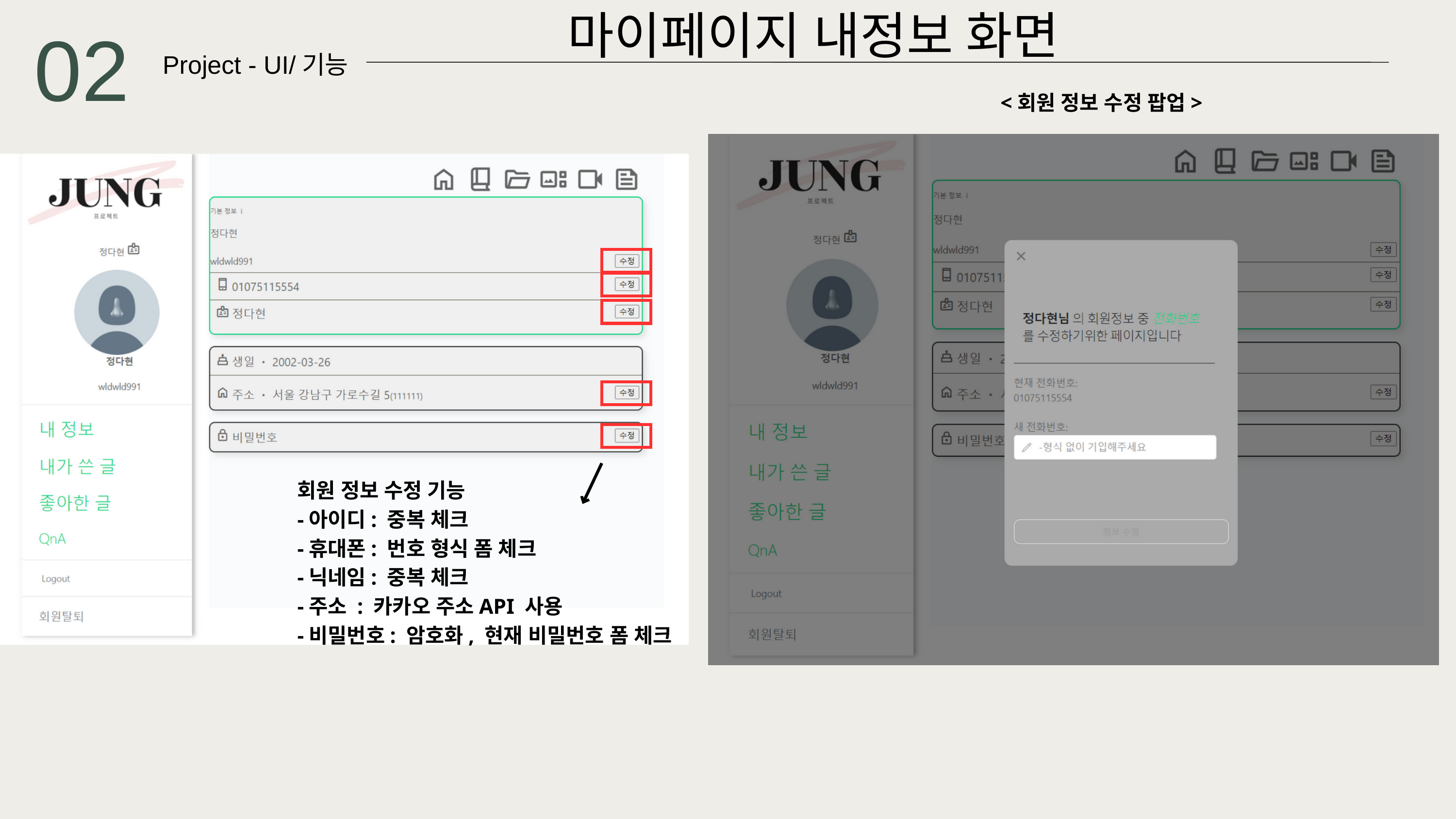

마이페이지 내정보 화면
02
Project - UI/기능

<회원 정보 수정 팝업>

회원 정보 수정 기능
-아이디: 중복 체크
-휴대폰: 번호 형식 폼 체크
-닉네임: 중복 체크
-주소 : 카카오 주소API 사용
-비밀번호: 암호화, 현재 비밀번호 폼 체크